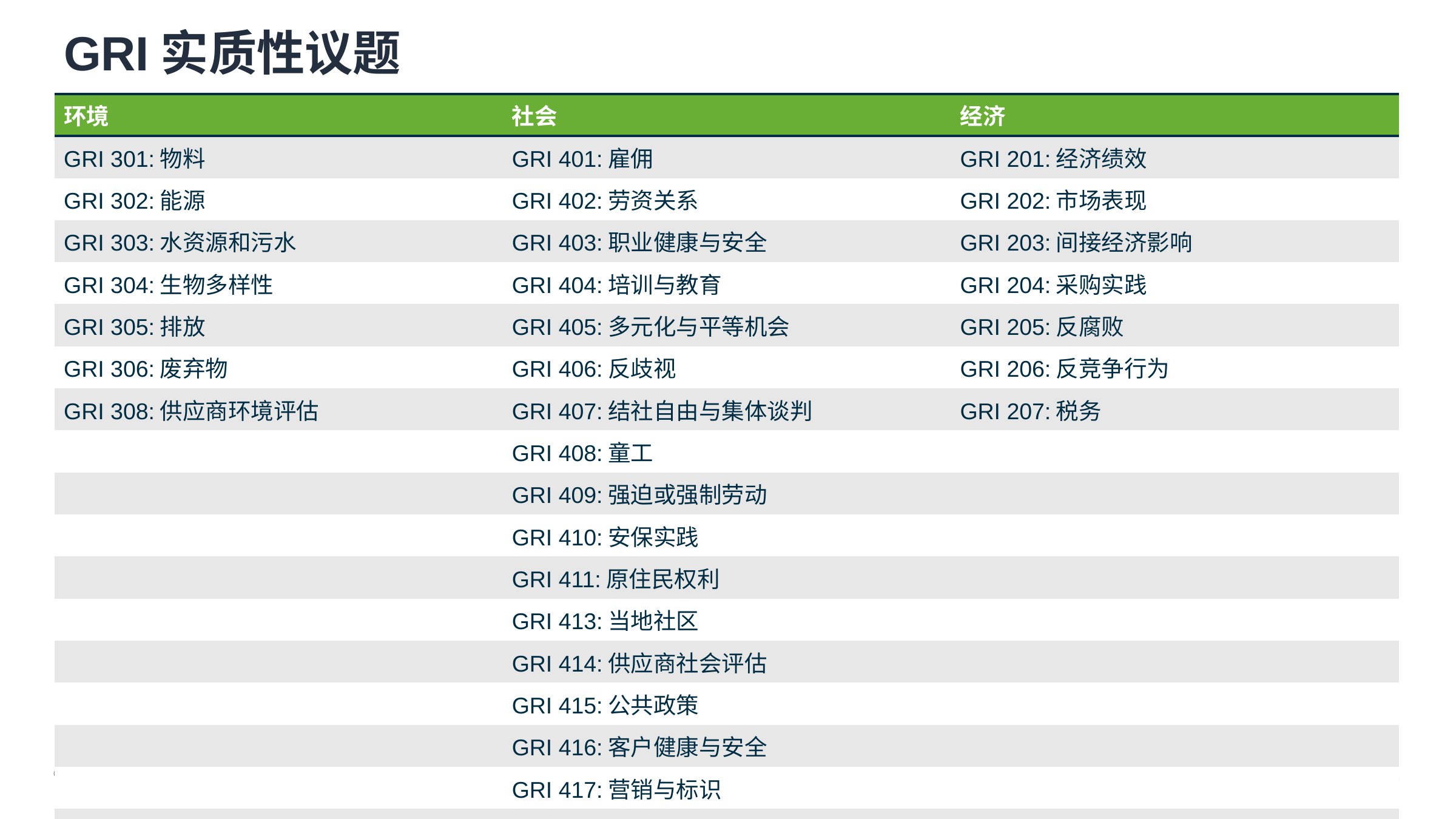

# GRI实质性议题
| 环境 | 社会 | 经济 |
| --- | --- | --- |
| GRI 301:物料 | GRI 401:雇佣 | GRI 201:经济绩效 |
| GRI 302:能源 | GRI 402:劳资关系 | GRI 202:市场表现 |
| GRI 303:水资源和污水 | GRI 403:职业健康与安全 | GRI 203:间接经济影响 |
| GRI 304:生物多样性 | GRI 404:培训与教育 | GRI 204:采购实践 |
| GRI 305:排放 | GRI 405:多元化与平等机会 | GRI 205:反腐败 |
| GRI 306:废弃物 | GRI 406:反歧视 | GRI 206:反竞争行为 |
| GRI 308:供应商环境评估 | GRI 407:结社自由与集体谈判 | GRI 207:税务 |
|  | GRI 408:童工 |  |
|  | GRI 409:强迫或强制劳动 |  |
|  | GRI 410:安保实践 |  |
|  | GRI 411:原住民权利 |  |
|  | GRI 413:当地社区 |  |
|  | GRI 414:供应商社会评估 |  |
|  | GRI 415:公共政策 |  |
|  | GRI 416:客户健康与安全 |  |
|  | GRI 417:营销与标识 |  |
|  | GRI 418:客户隐私 |  |